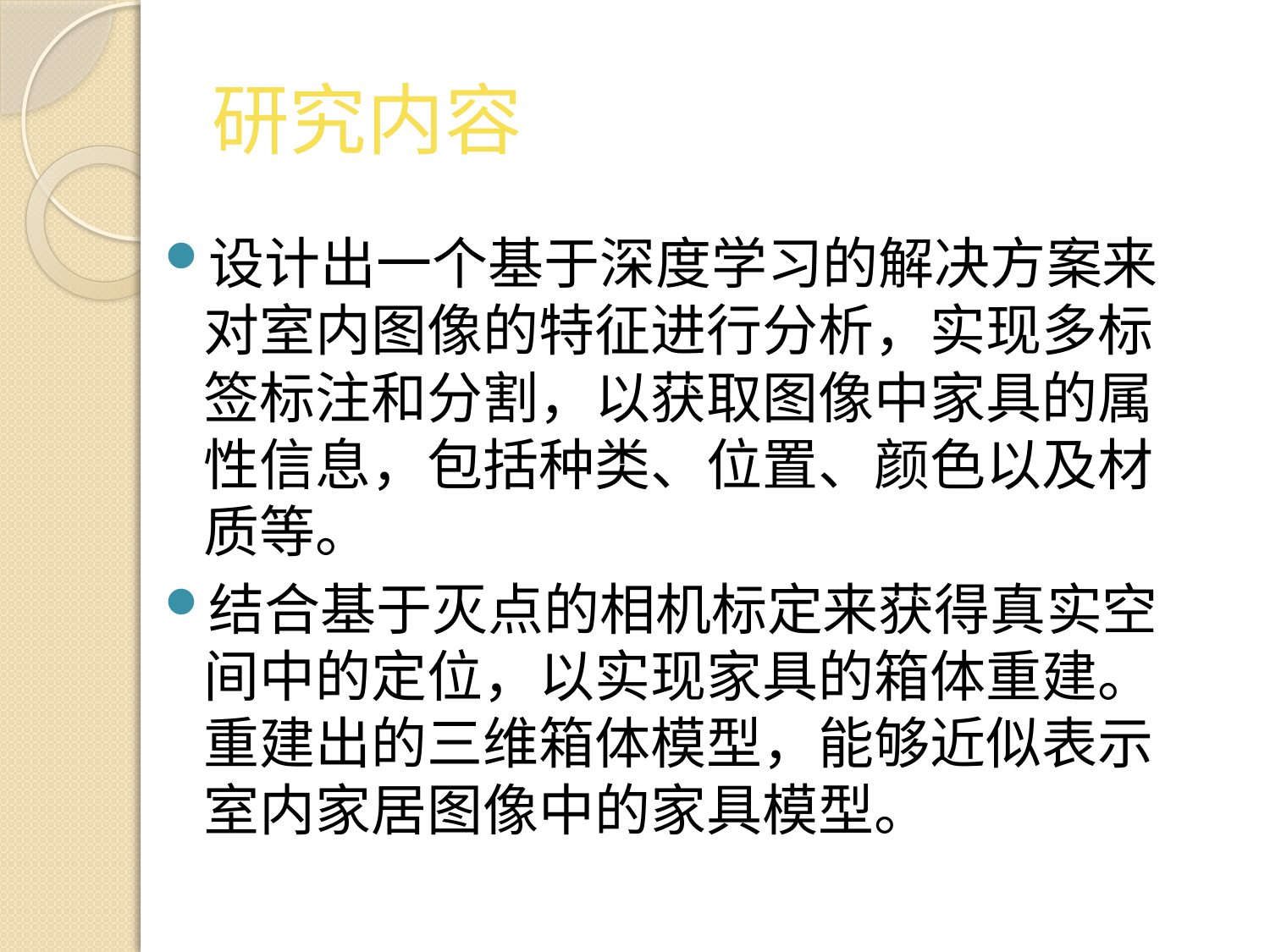

# 研究内容
设计出一个基于深度学习的解决方案来对室内图像的特征进行分析，实现多标签标注和分割，以获取图像中家具的属性信息，包括种类、位置、颜色以及材质等。
结合基于灭点的相机标定来获得真实空间中的定位，以实现家具的箱体重建。重建出的三维箱体模型，能够近似表示室内家居图像中的家具模型。